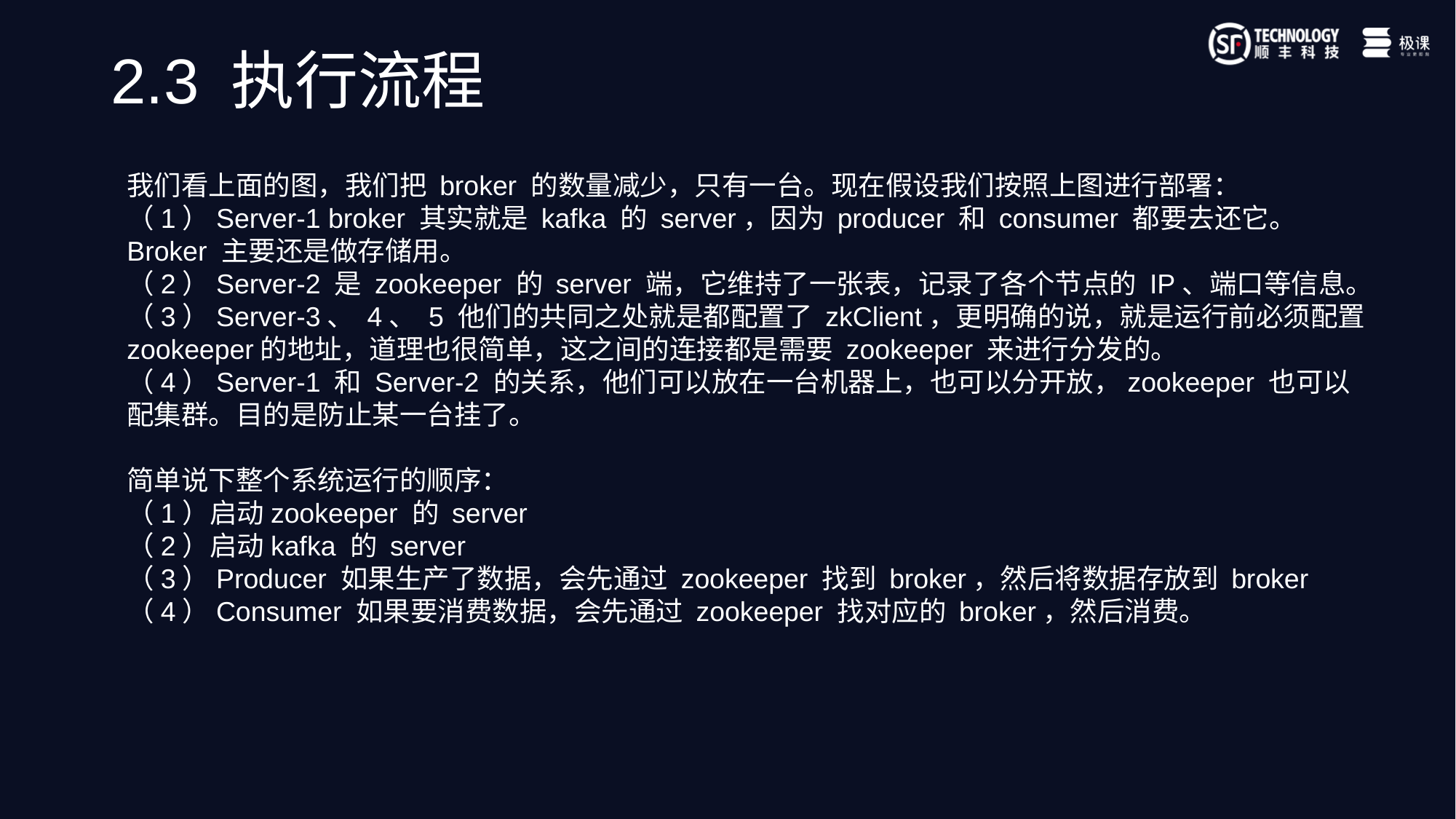

2.3 执行流程
我们看上面的图，我们把 broker 的数量减少，只有一台。现在假设我们按照上图进行部署：
（1）Server-1 broker 其实就是 kafka 的 server，因为 producer 和 consumer 都要去还它。 Broker 主要还是做存储用。
（2）Server-2 是 zookeeper 的 server 端，它维持了一张表，记录了各个节点的 IP、端口等信息。
（3）Server-3、 4、 5 他们的共同之处就是都配置了 zkClient，更明确的说，就是运行前必须配置 zookeeper的地址，道理也很简单，这之间的连接都是需要 zookeeper 来进行分发的。
（4）Server-1 和 Server-2 的关系，他们可以放在一台机器上，也可以分开放，zookeeper 也可以配集群。目的是防止某一台挂了。

简单说下整个系统运行的顺序：
（1）启动zookeeper 的 server
（2）启动kafka 的 server
（3）Producer 如果生产了数据，会先通过 zookeeper 找到 broker，然后将数据存放到 broker
（4）Consumer 如果要消费数据，会先通过 zookeeper 找对应的 broker，然后消费。